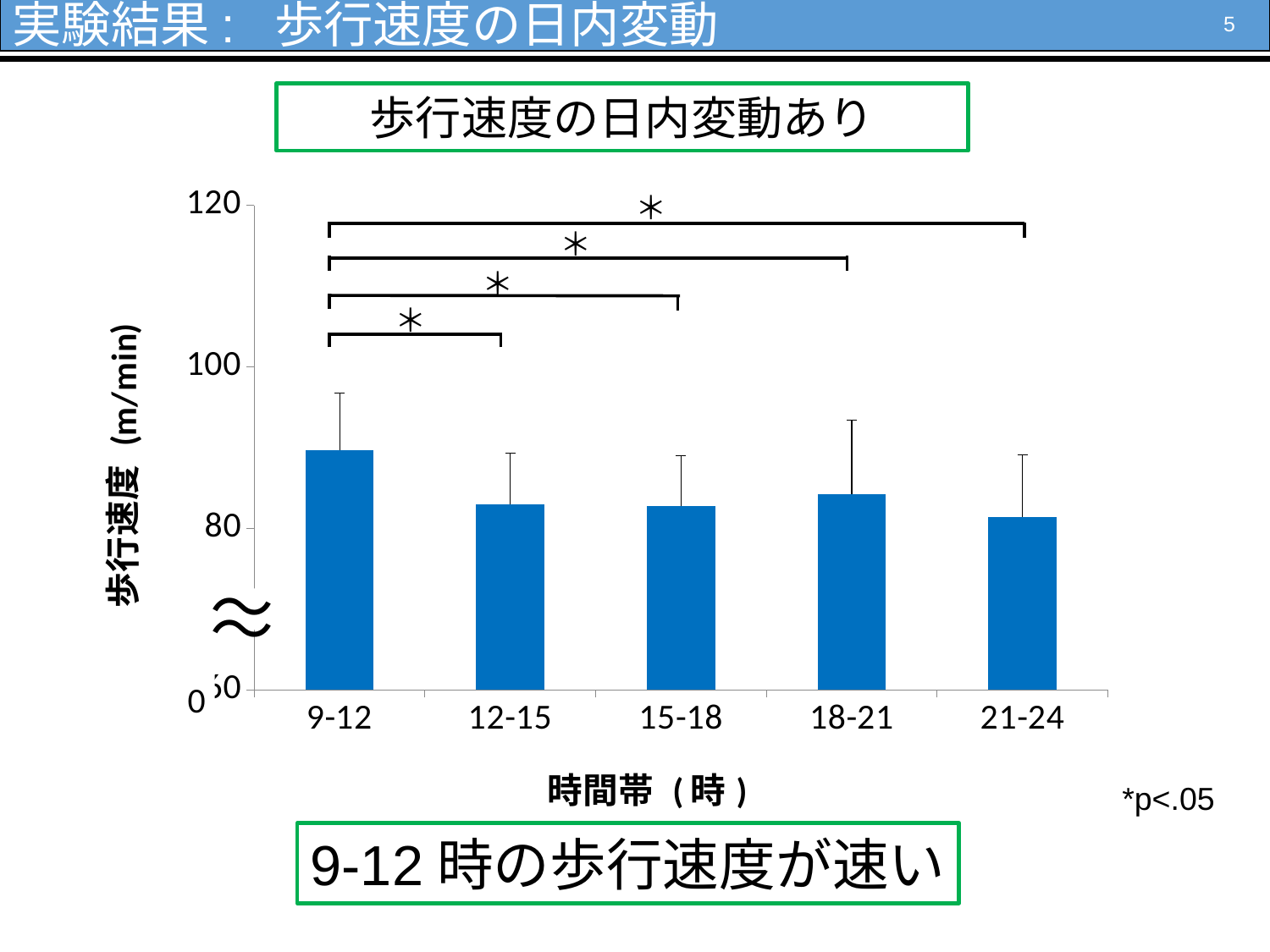

実験結果:  歩行速度の日内変動

5
歩行速度の日内変動あり

### Chart

| Category |  |
|---|---|
| 9-12 | 89.68729259746432 |
| 12-15 | 83.00356426125549 |
| 15-18 | 82.73755791050945 |
| 18-21 | 84.26457358600722 |
| 21-24 | 81.42376733150334 |
＊
＊
＊
＊
〜
〜

0
*p<.05
9-12時の歩行速度が速い